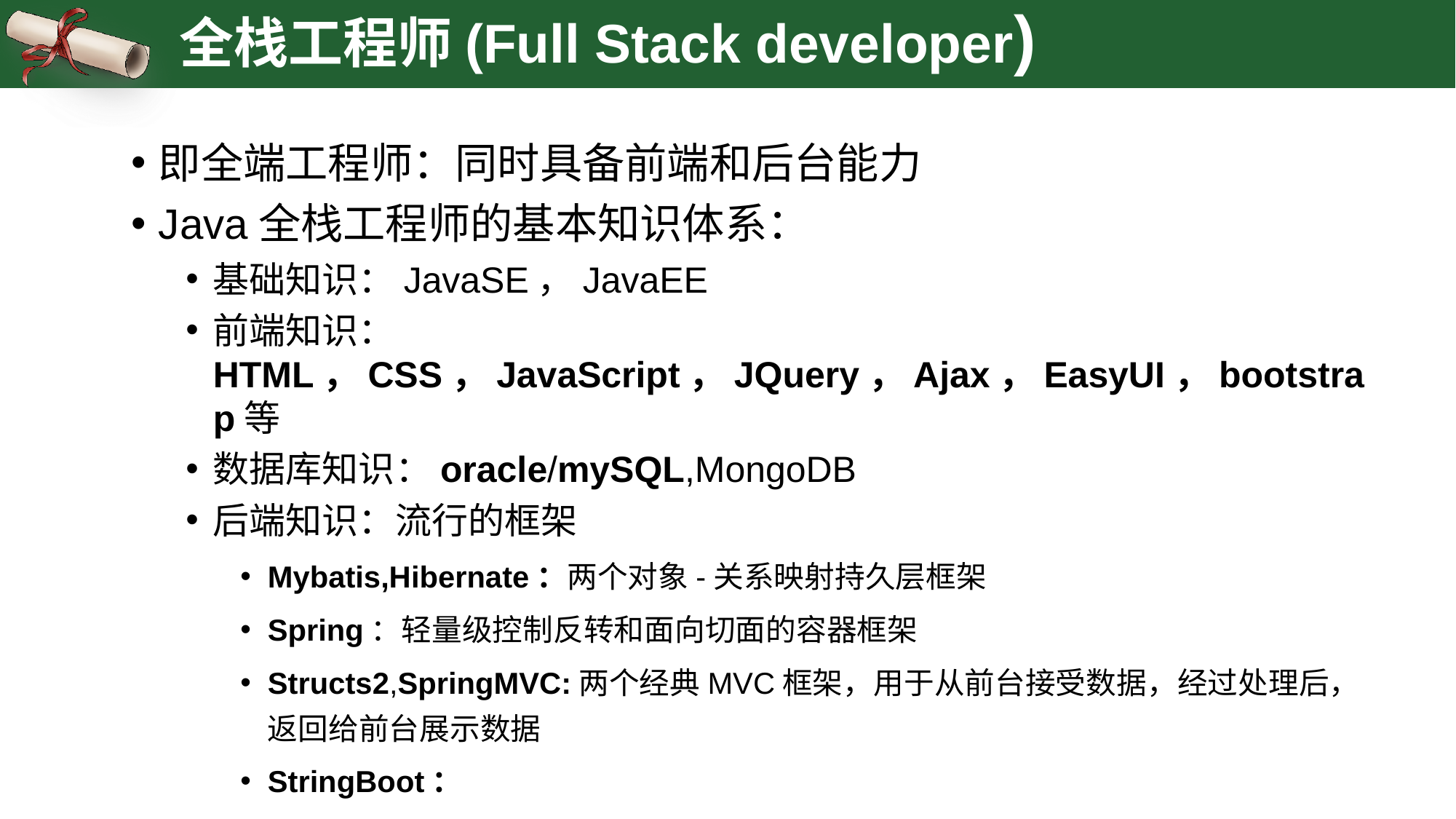

# 全栈工程师(Full Stack developer)
即全端工程师：同时具备前端和后台能力
Java全栈工程师的基本知识体系：
基础知识：JavaSE，JavaEE
前端知识：HTML，CSS，JavaScript，JQuery，Ajax，EasyUI，bootstrap等
数据库知识：oracle/mySQL,MongoDB
后端知识：流行的框架
Mybatis,Hibernate：两个对象-关系映射持久层框架
Spring：轻量级控制反转和面向切面的容器框架
Structs2,SpringMVC:两个经典MVC框架，用于从前台接受数据，经过处理后，返回给前台展示数据
StringBoot：